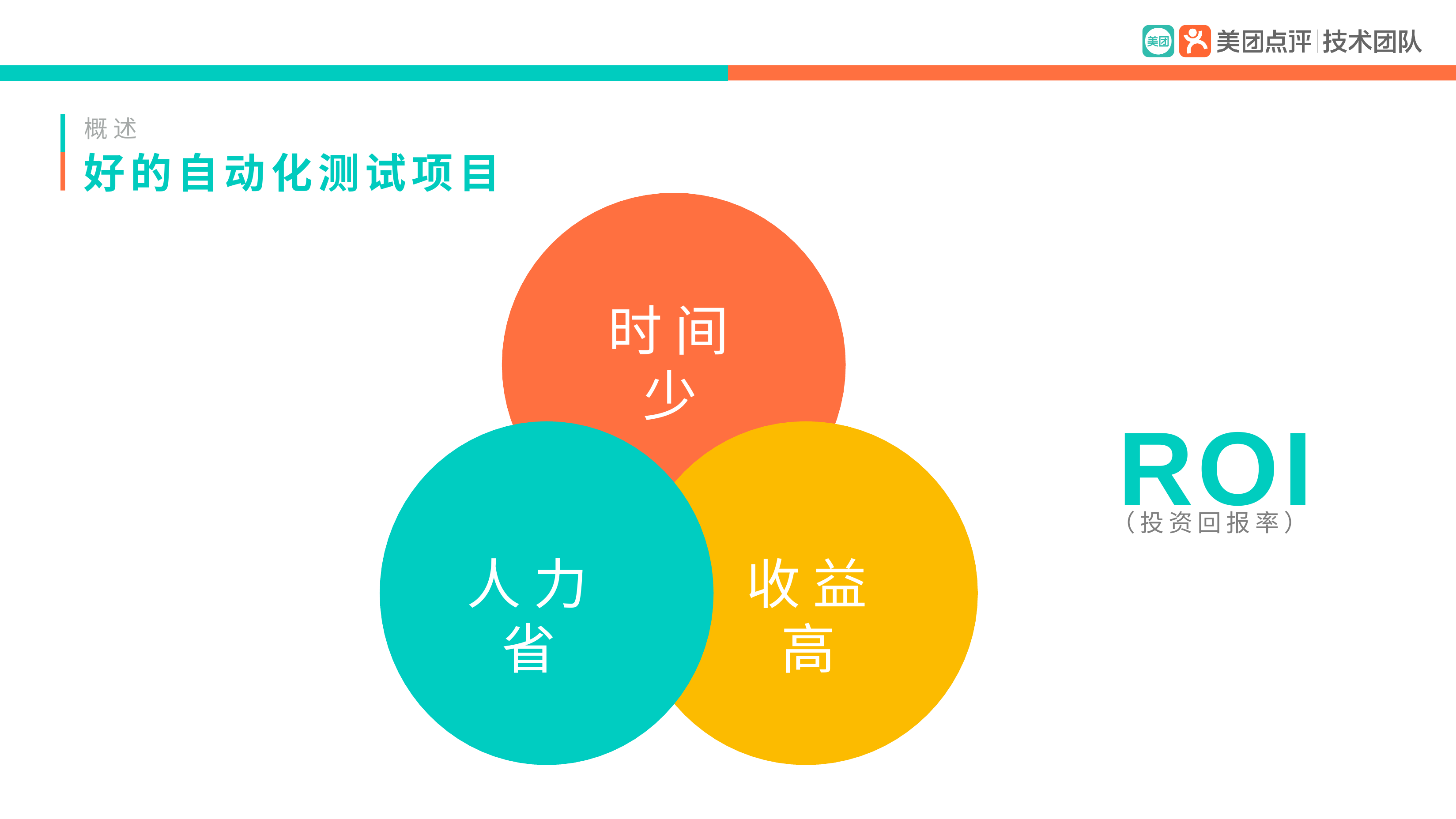

概述
好的自动化测试项目

时 间 少
ROI

（投资回报率）
收 益 高
人 力 省